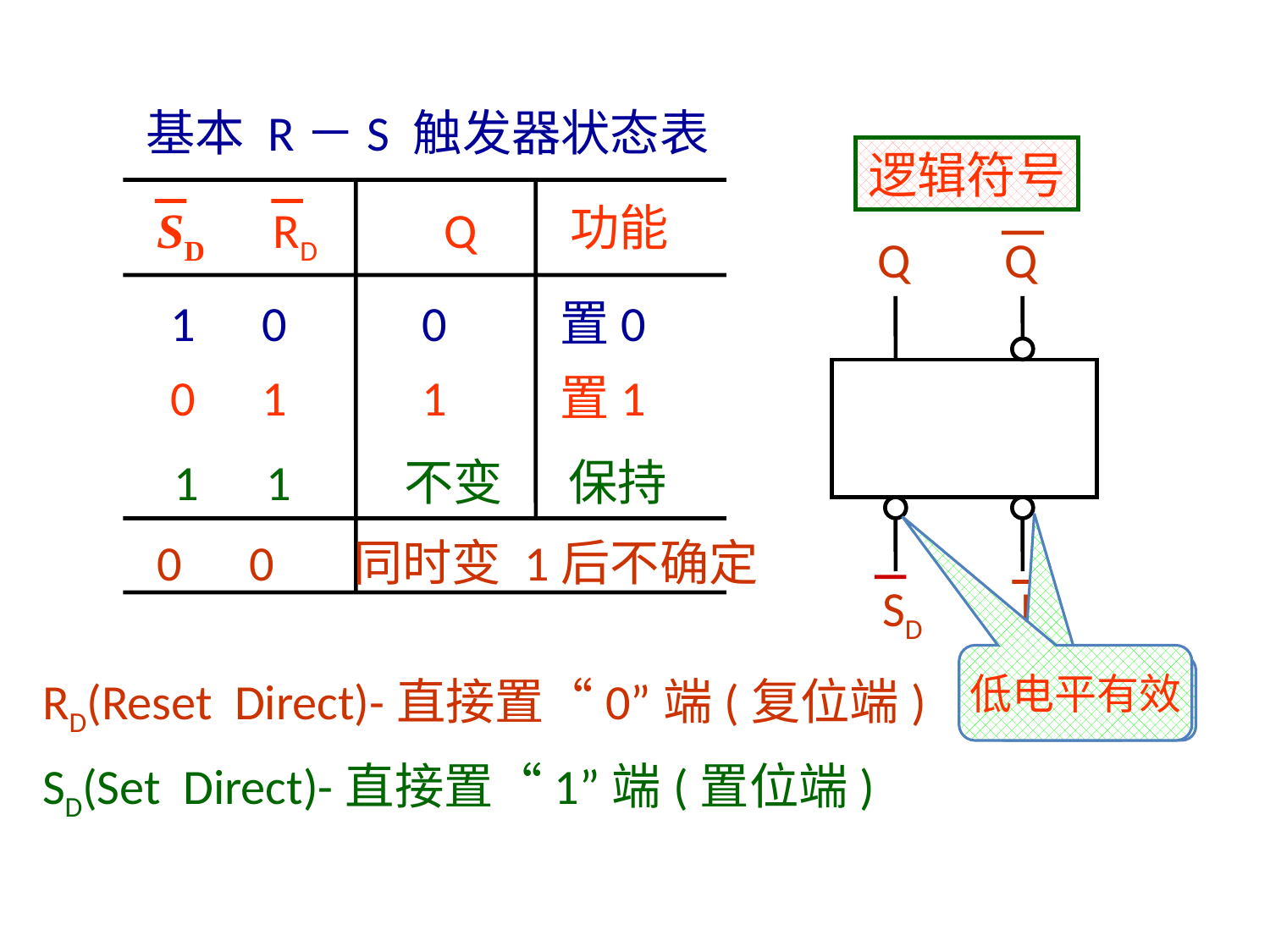

基本 R－S 触发器状态表
逻辑符号

功能
SD
RD
Q

1      0            0         置0
0      1            1         置1
1      1         不变      保持

0      0      同时变 1后不确定

Q
Q

SD

RD

低电平有效

RD(Reset  Direct)-直接置“0”端(复位端)
SD(Set  Direct)-直接置“1”端(置位端)